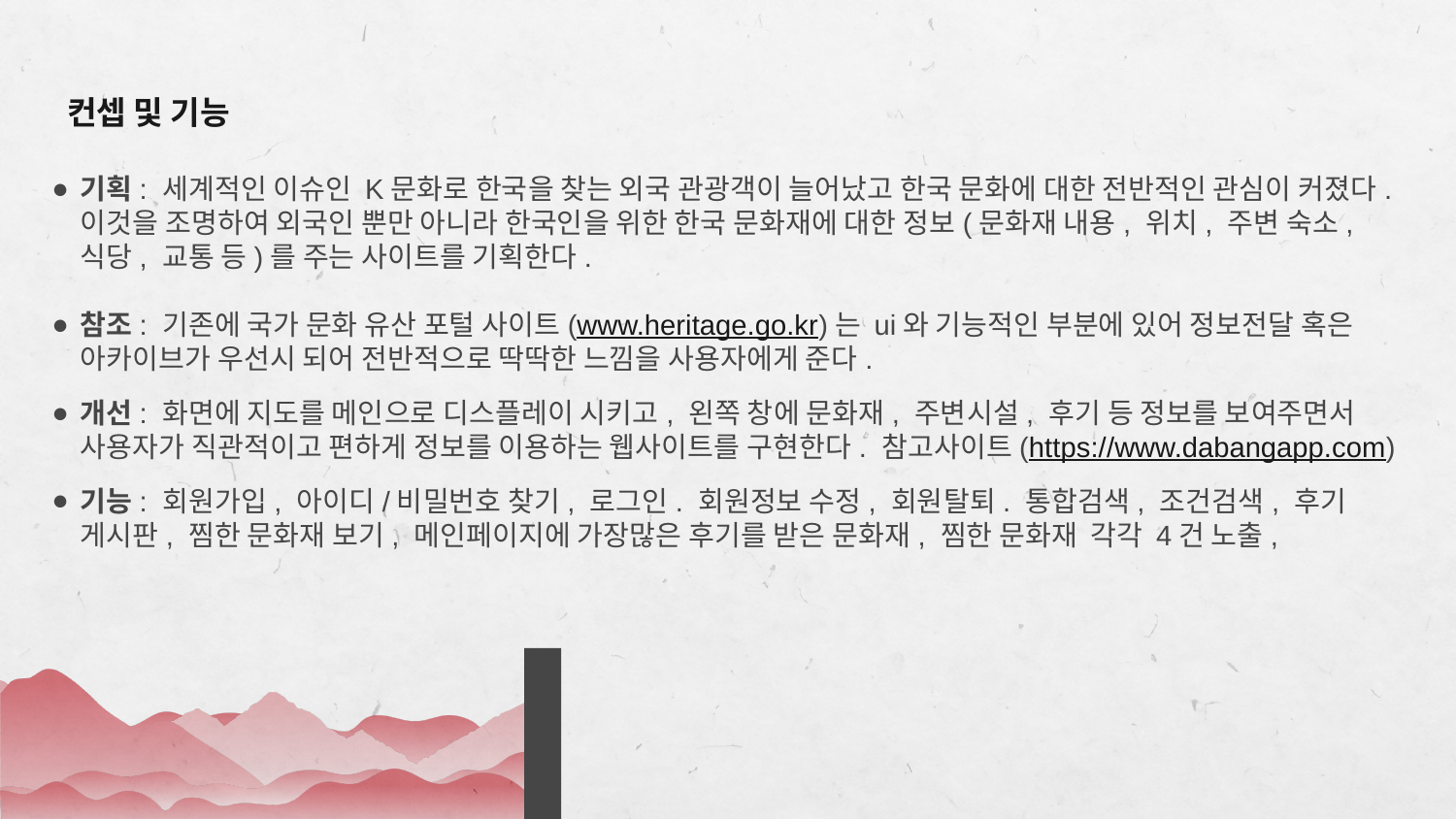

# 컨셉 및 기능
기획: 세계적인 이슈인 K문화로 한국을 찾는 외국 관광객이 늘어났고 한국 문화에 대한 전반적인 관심이 커졌다. 이것을 조명하여 외국인 뿐만 아니라 한국인을 위한 한국 문화재에 대한 정보(문화재 내용, 위치, 주변 숙소, 식당, 교통 등)를 주는 사이트를 기획한다.

참조: 기존에 국가 문화 유산 포털 사이트(www.heritage.go.kr)는 ui와 기능적인 부분에 있어 정보전달 혹은 아카이브가 우선시 되어 전반적으로 딱딱한 느낌을 사용자에게 준다.
개선: 화면에 지도를 메인으로 디스플레이 시키고, 왼쪽 창에 문화재, 주변시설, 후기 등 정보를 보여주면서 사용자가 직관적이고 편하게 정보를 이용하는 웹사이트를 구현한다. 참고사이트(https://www.dabangapp.com)
기능: 회원가입, 아이디/비밀번호 찾기, 로그인. 회원정보 수정, 회원탈퇴. 통합검색, 조건검색, 후기 게시판, 찜한 문화재 보기, 메인페이지에 가장많은 후기를 받은 문화재, 찜한 문화재  각각 4건 노출,